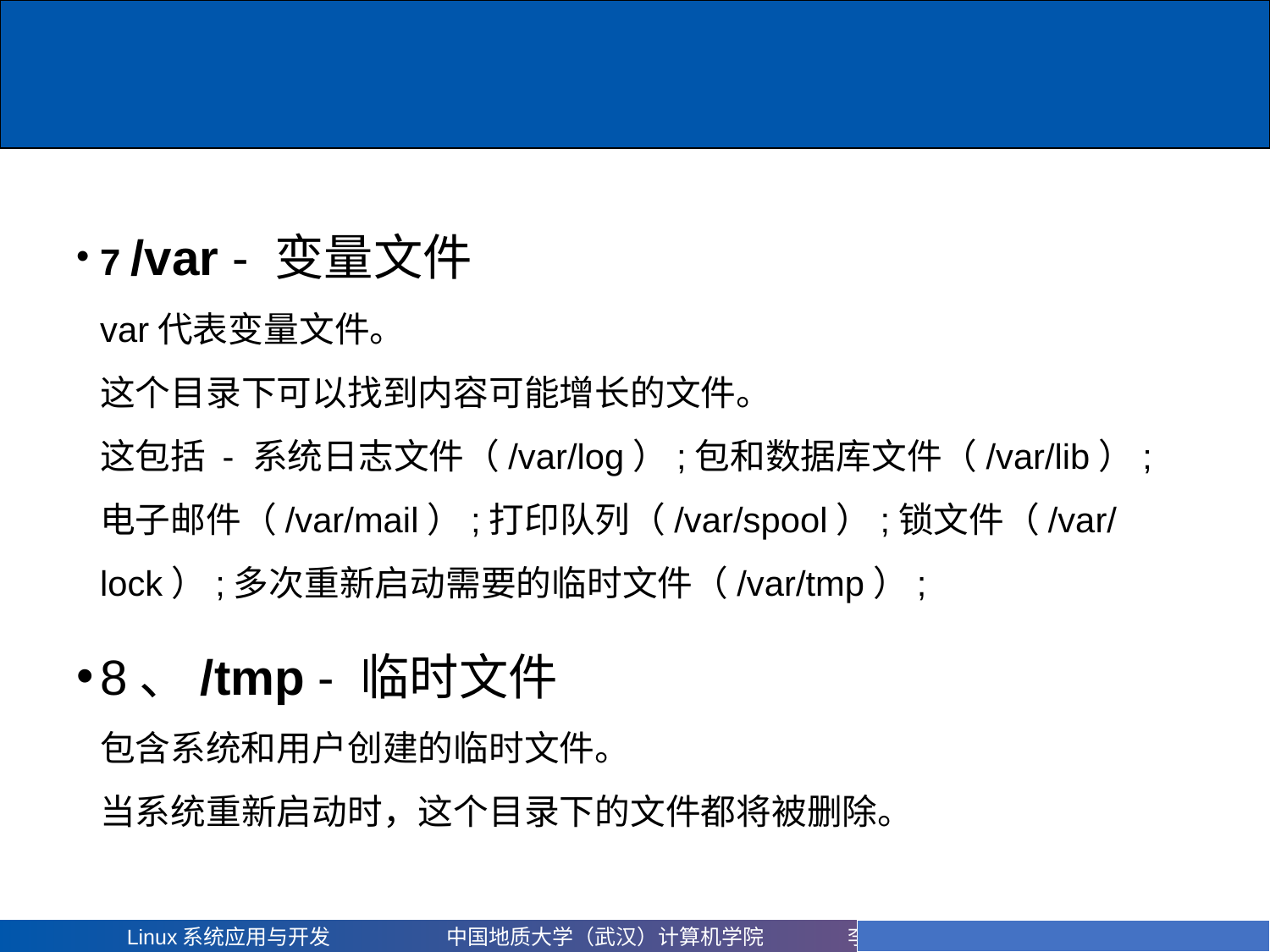

# 7 /var - 变量文件 var代表变量文件。 这个目录下可以找到内容可能增长的文件。 这包括 - 系统日志文件（/var/log）;包和数据库文件（/var/lib）;电子邮件（/var/mail）;打印队列（/var/spool）;锁文件（/var/lock）;多次重新启动需要的临时文件（/var/tmp）;
8、/tmp - 临时文件
包含系统和用户创建的临时文件。
当系统重新启动时，这个目录下的文件都将被删除。